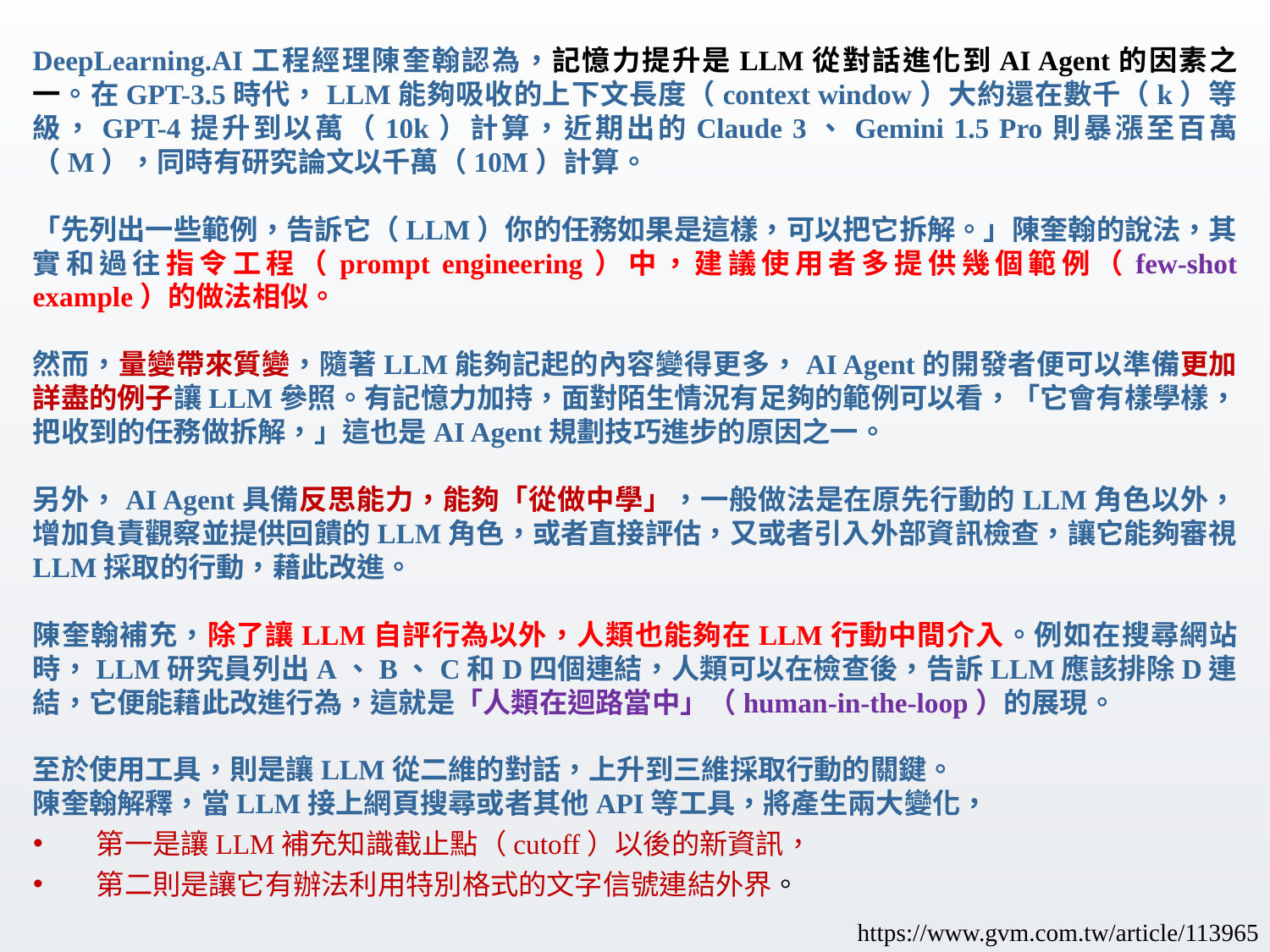

DeepLearning.AI工程經理陳奎翰認為，記憶力提升是LLM從對話進化到AI Agent的因素之一。在GPT-3.5時代，LLM能夠吸收的上下文長度（context window）大約還在數千（k）等級，GPT-4提升到以萬（10k）計算，近期出的Claude 3、Gemini 1.5 Pro則暴漲至百萬（M），同時有研究論文以千萬（10M）計算。

「先列出一些範例，告訴它（LLM）你的任務如果是這樣，可以把它拆解。」陳奎翰的說法，其實和過往指令工程（prompt engineering）中，建議使用者多提供幾個範例（few-shot example）的做法相似。

然而，量變帶來質變，隨著LLM能夠記起的內容變得更多，AI Agent的開發者便可以準備更加詳盡的例子讓LLM參照。有記憶力加持，面對陌生情況有足夠的範例可以看，「它會有樣學樣，把收到的任務做拆解，」這也是AI Agent規劃技巧進步的原因之一。

另外，AI Agent具備反思能力，能夠「從做中學」，一般做法是在原先行動的LLM角色以外，增加負責觀察並提供回饋的LLM角色，或者直接評估，又或者引入外部資訊檢查，讓它能夠審視LLM採取的行動，藉此改進。

陳奎翰補充，除了讓LLM自評行為以外，人類也能夠在LLM行動中間介入。例如在搜尋網站時，LLM研究員列出A、B、C和D四個連結，人類可以在檢查後，告訴LLM應該排除D連結，它便能藉此改進行為，這就是「人類在迴路當中」（human-in-the-loop）的展現。

至於使用工具，則是讓LLM從二維的對話，上升到三維採取行動的關鍵。
陳奎翰解釋，當LLM接上網頁搜尋或者其他API等工具，將產生兩大變化，
第一是讓LLM補充知識截止點（cutoff）以後的新資訊，
第二則是讓它有辦法利用特別格式的文字信號連結外界。
https://www.gvm.com.tw/article/113965